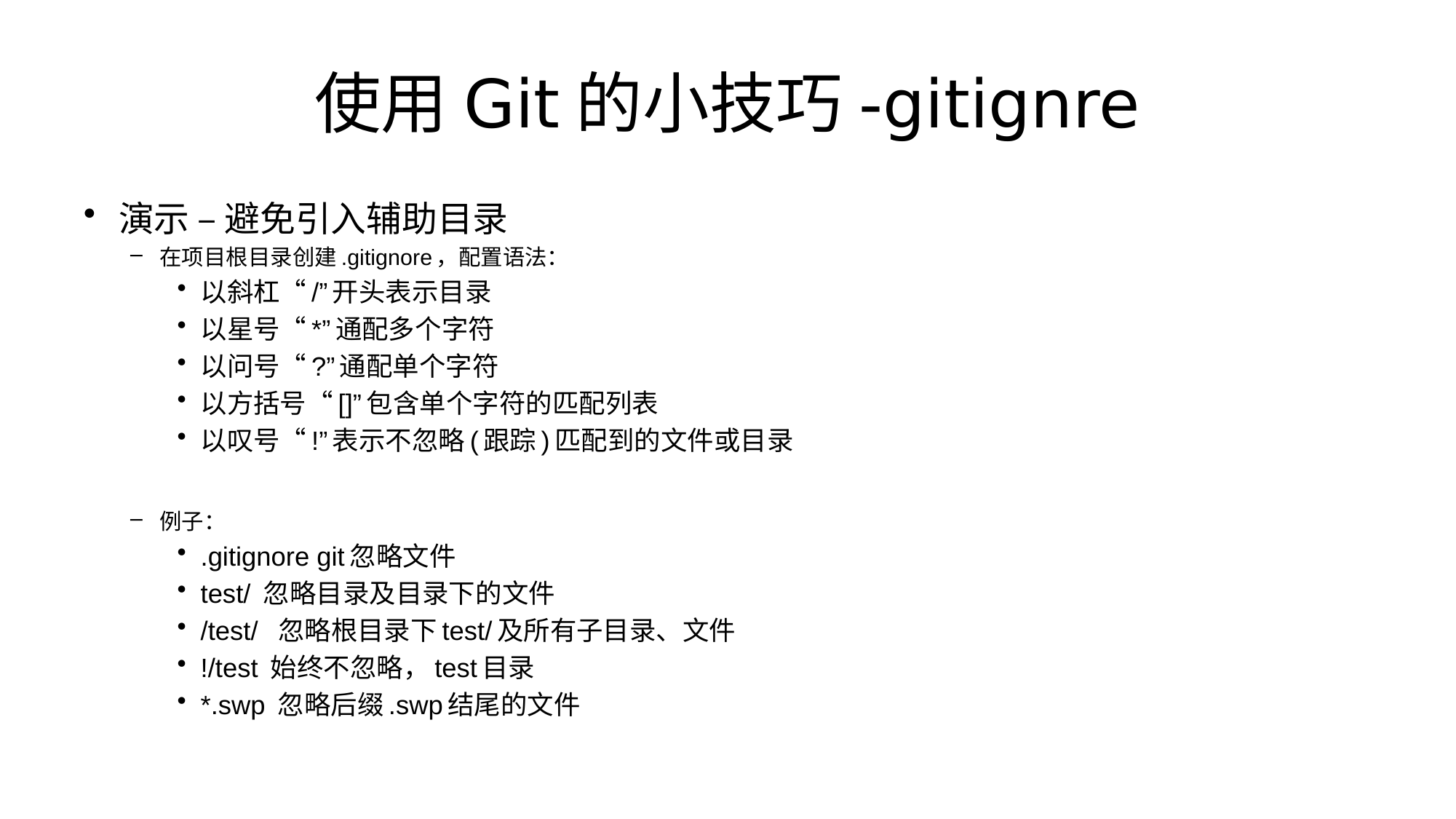

# 使用Git的小技巧-gitignre
演示 – 避免引入辅助目录
在项目根目录创建.gitignore，配置语法：
以斜杠“/”开头表示目录
以星号“*”通配多个字符
以问号“?”通配单个字符
以方括号“[]”包含单个字符的匹配列表
以叹号“!”表示不忽略(跟踪)匹配到的文件或目录

例子：
.gitignore git忽略文件
test/ 忽略目录及目录下的文件
/test/  忽略根目录下test/及所有子目录、文件
!/test 始终不忽略，test目录
*.swp 忽略后缀.swp结尾的文件